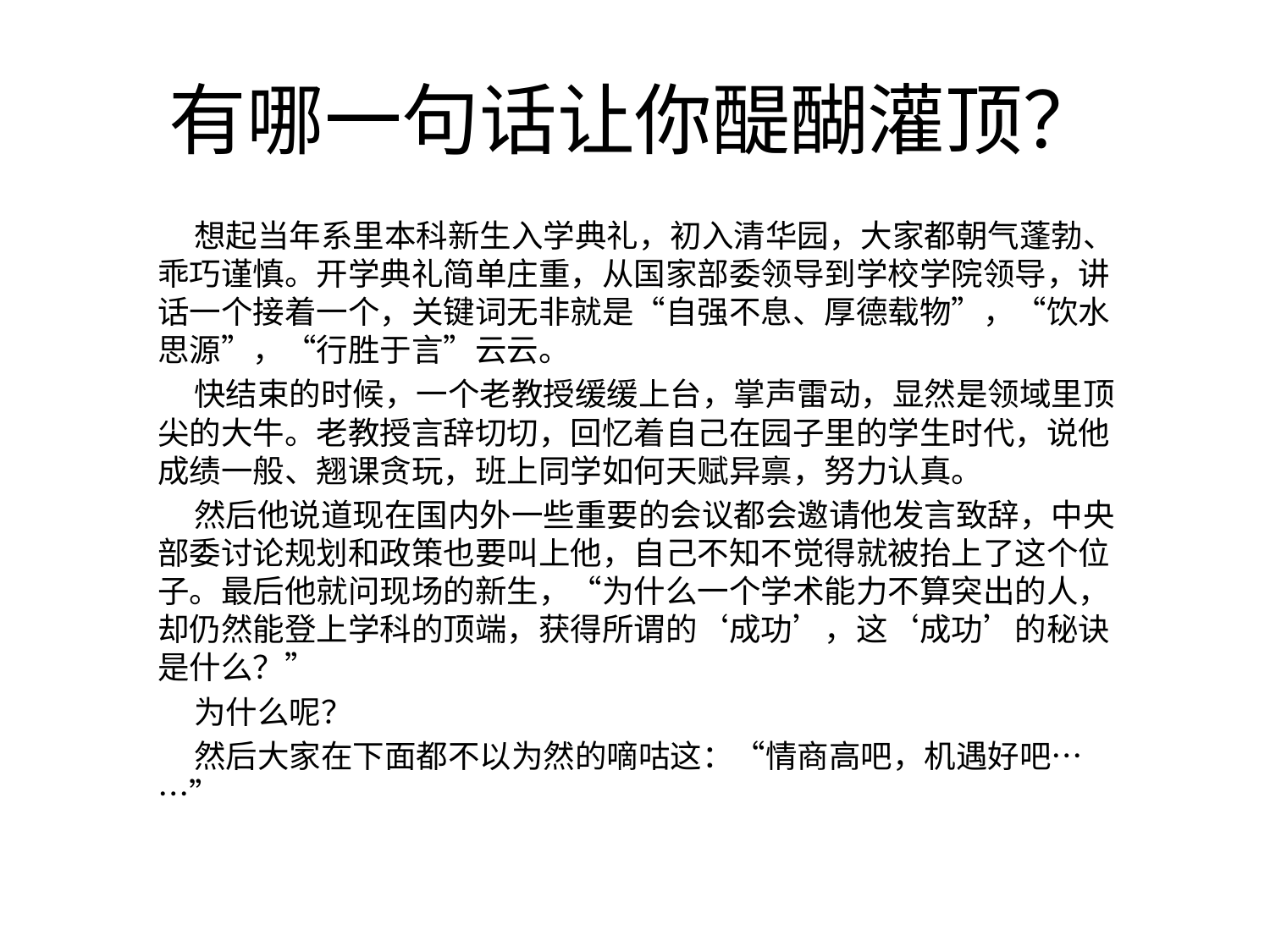

# 有哪一句话让你醍醐灌顶？
    想起当年系里本科新生入学典礼，初入清华园，大家都朝气蓬勃、乖巧谨慎。开学典礼简单庄重，从国家部委领导到学校学院领导，讲话一个接着一个，关键词无非就是“自强不息、厚德载物”，“饮水思源”，“行胜于言”云云。
    快结束的时候，一个老教授缓缓上台，掌声雷动，显然是领域里顶尖的大牛。老教授言辞切切，回忆着自己在园子里的学生时代，说他成绩一般、翘课贪玩，班上同学如何天赋异禀，努力认真。
    然后他说道现在国内外一些重要的会议都会邀请他发言致辞，中央部委讨论规划和政策也要叫上他，自己不知不觉得就被抬上了这个位子。最后他就问现场的新生，“为什么一个学术能力不算突出的人，却仍然能登上学科的顶端，获得所谓的‘成功’，这‘成功’的秘诀是什么？”
    为什么呢？
    然后大家在下面都不以为然的嘀咕这：“情商高吧，机遇好吧……”